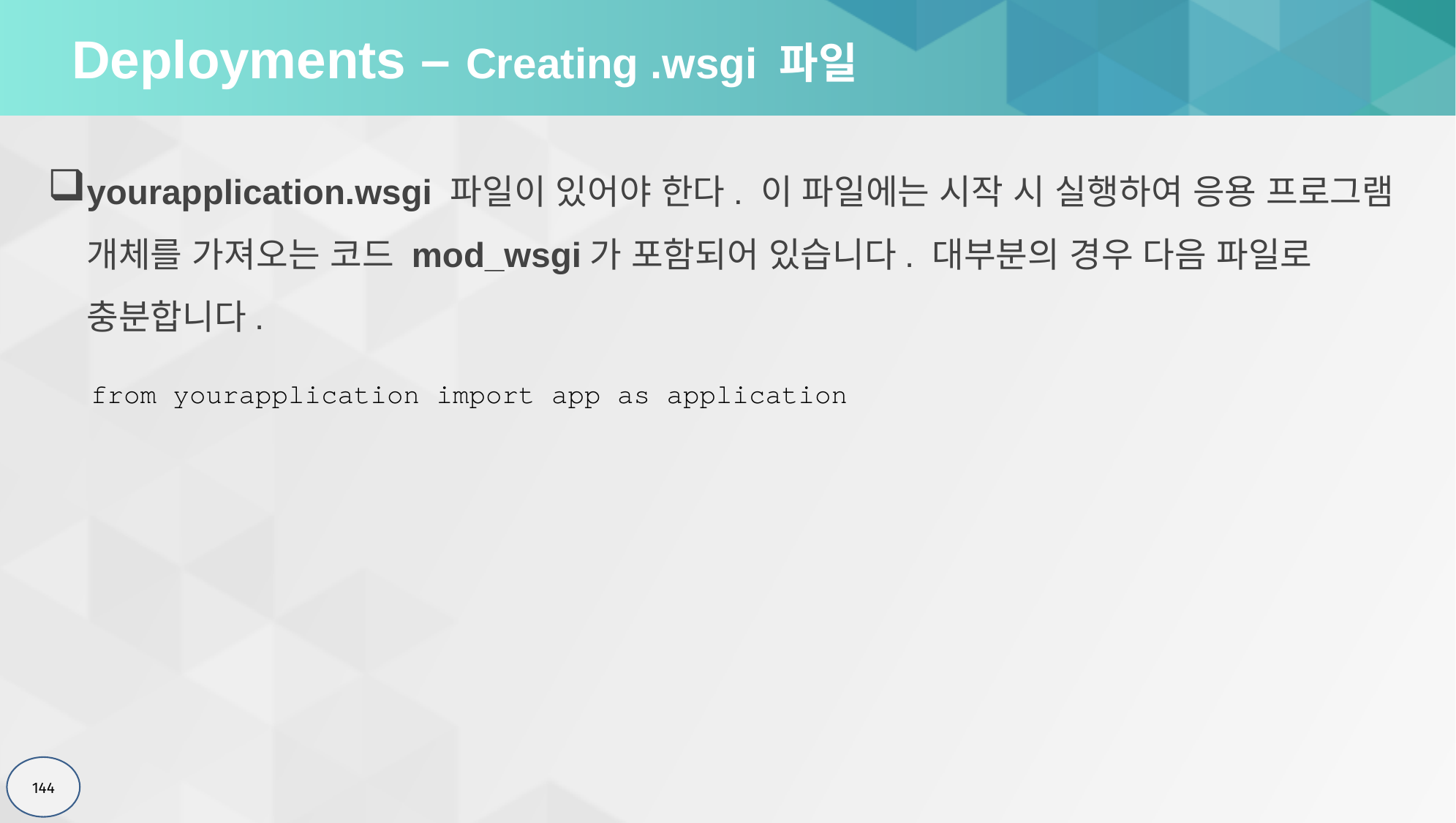

# Deployments – Creating .wsgi 파일
yourapplication.wsgi 파일이 있어야 한다. 이 파일에는 시작 시 실행하여 응용 프로그램 개체를 가져오는 코드 mod_wsgi가 포함되어 있습니다. 대부분의 경우 다음 파일로 충분합니다.
from yourapplication import app as application